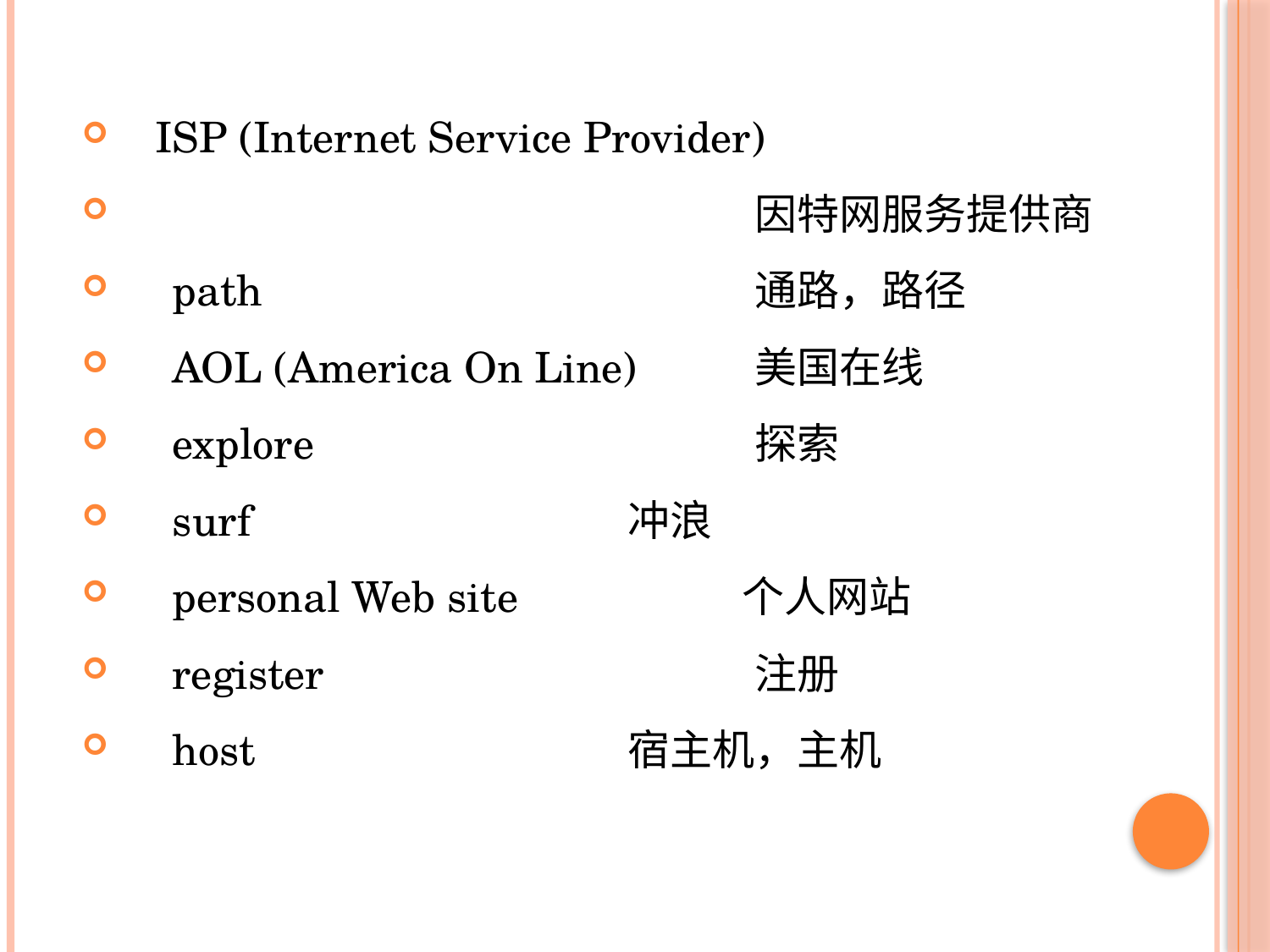

ISP (Internet Service Provider)
					因特网服务提供商
　path                               	通路，路径
　AOL (America On Line)         美国在线
　explore                            	探索
　surf                               	冲浪
　personal Web site                  个人网站
　register                            	注册
　host                              	宿主机，主机